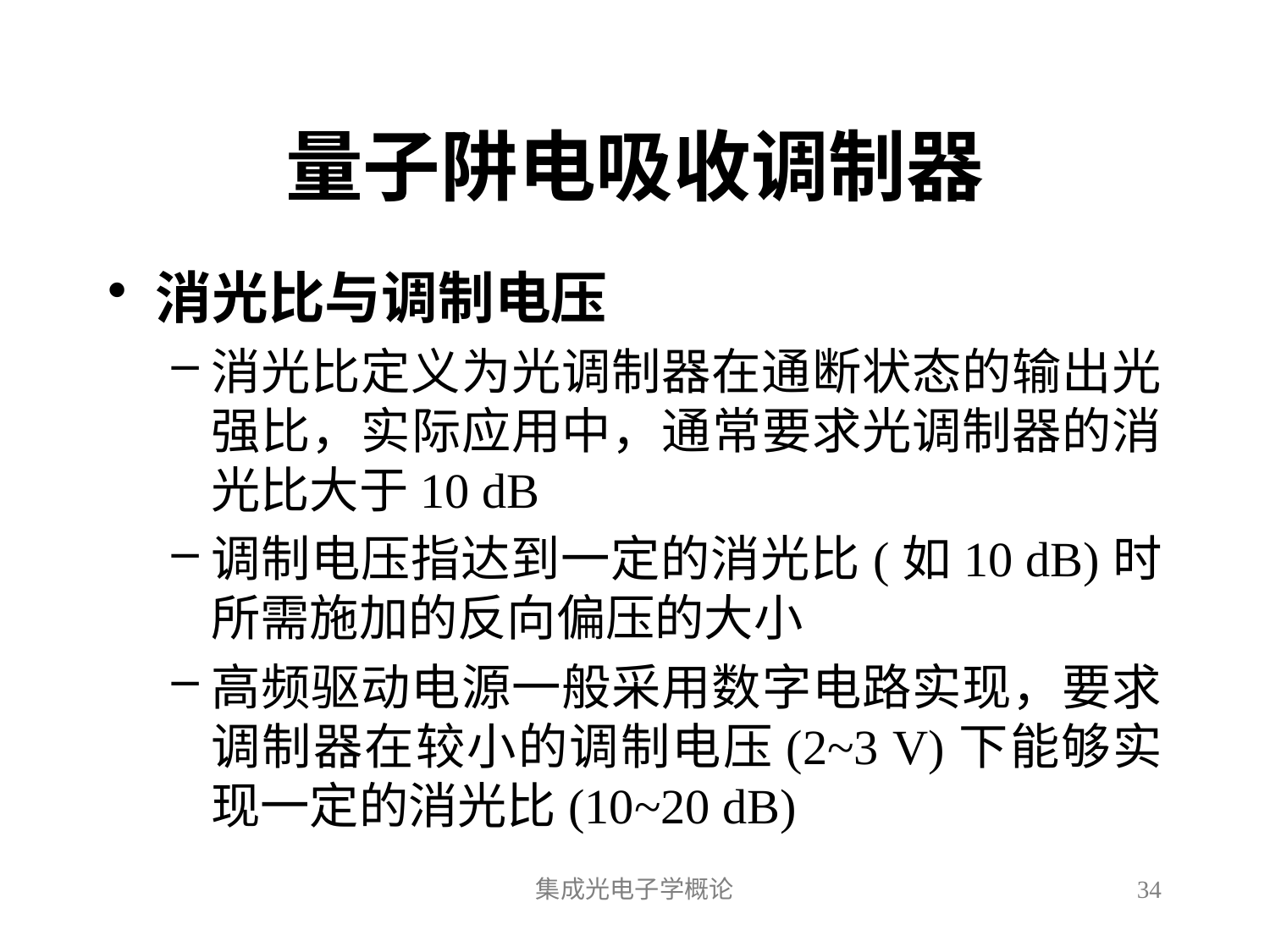

# 量子阱电吸收调制器
消光比与调制电压
消光比定义为光调制器在通断状态的输出光强比，实际应用中，通常要求光调制器的消光比大于10 dB
调制电压指达到一定的消光比(如10 dB)时所需施加的反向偏压的大小
高频驱动电源一般采用数字电路实现，要求调制器在较小的调制电压(2~3 V)下能够实现一定的消光比(10~20 dB)
集成光电子学概论
34